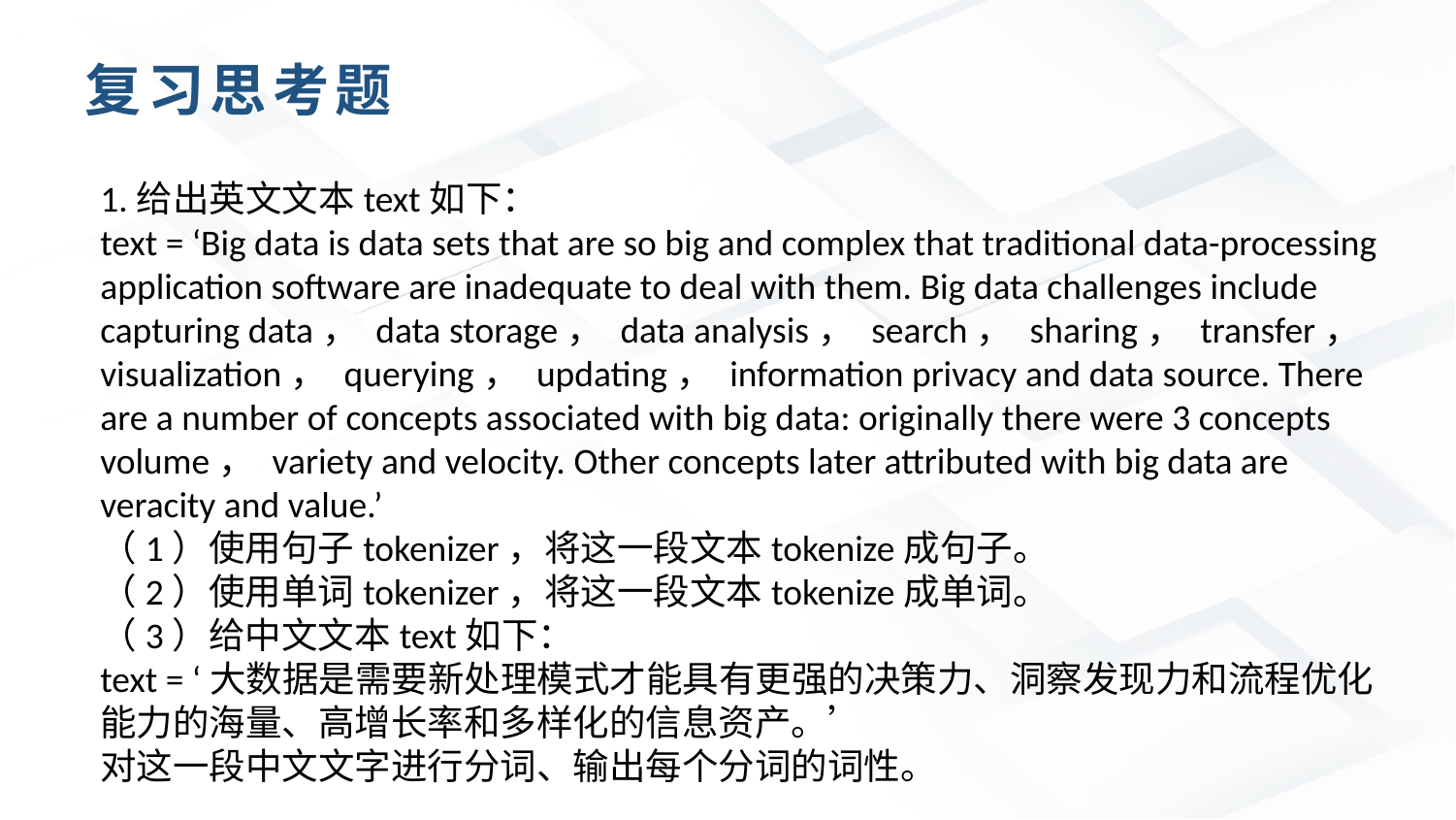

复习思考题
1.给出英文文本text如下：
text = ‘Big data is data sets that are so big and complex that traditional data-processing application software are inadequate to deal with them. Big data challenges include capturing data， data storage， data analysis， search， sharing， transfer， visualization， querying， updating， information privacy and data source. There are a number of concepts associated with big data: originally there were 3 concepts volume， variety and velocity. Other concepts later attributed with big data are veracity and value.’
（1）使用句子tokenizer，将这一段文本tokenize成句子。
（2）使用单词tokenizer，将这一段文本tokenize成单词。
（3）给中文文本text如下：
text = ‘大数据是需要新处理模式才能具有更强的决策力、洞察发现力和流程优化能力的海量、高增长率和多样化的信息资产。’
对这一段中文文字进行分词、输出每个分词的词性。